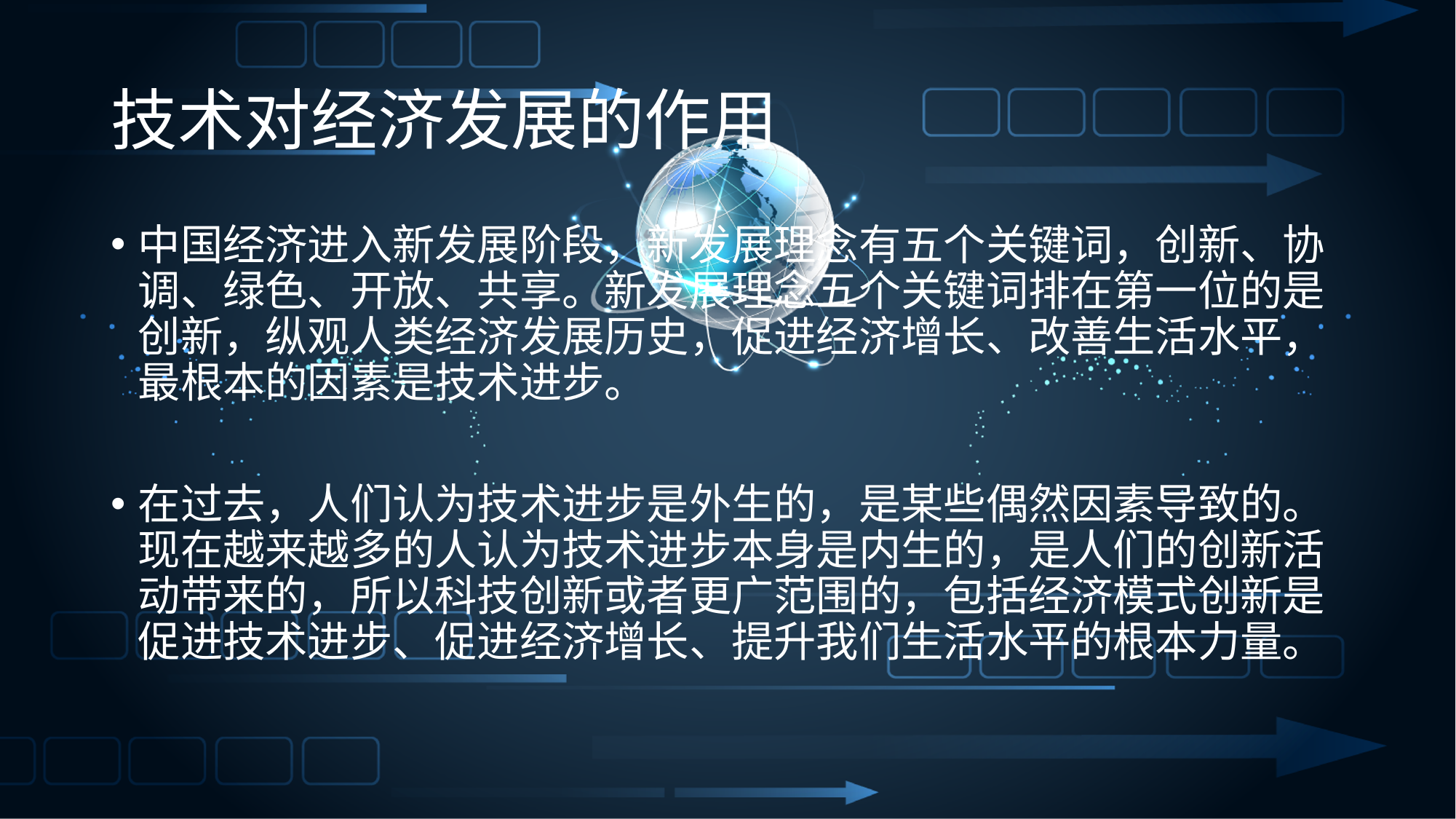

# 技术对经济发展的作用
中国经济进入新发展阶段，新发展理念有五个关键词，创新、协调、绿色、开放、共享。新发展理念五个关键词排在第一位的是创新，纵观人类经济发展历史，促进经济增长、改善生活水平，最根本的因素是技术进步。

在过去，人们认为技术进步是外生的，是某些偶然因素导致的。现在越来越多的人认为技术进步本身是内生的，是人们的创新活动带来的，所以科技创新或者更广范围的，包括经济模式创新是促进技术进步、促进经济增长、提升我们生活水平的根本力量。